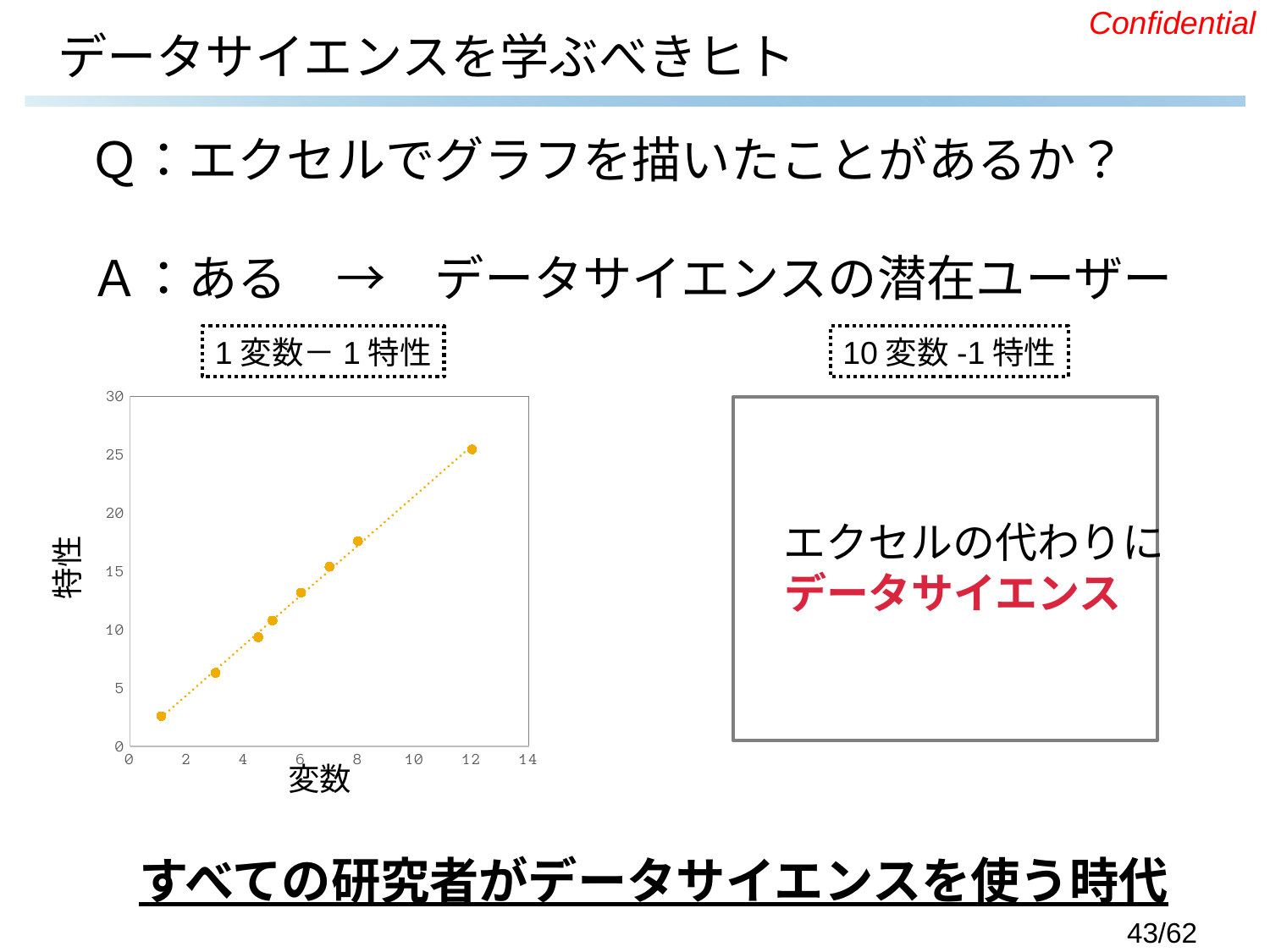

# データサイエンスを学ぶべきヒト
Ｑ：エクセルでグラフを描いたことがあるか？

Ａ：ある　→　データサイエンスの潜在ユーザー
1変数－1特性
10変数-1特性

### Chart

| Category |  |
|---|---|
　エクセルの代わりに
データサイエンス
特性
変数
すべての研究者がデータサイエンスを使う時代